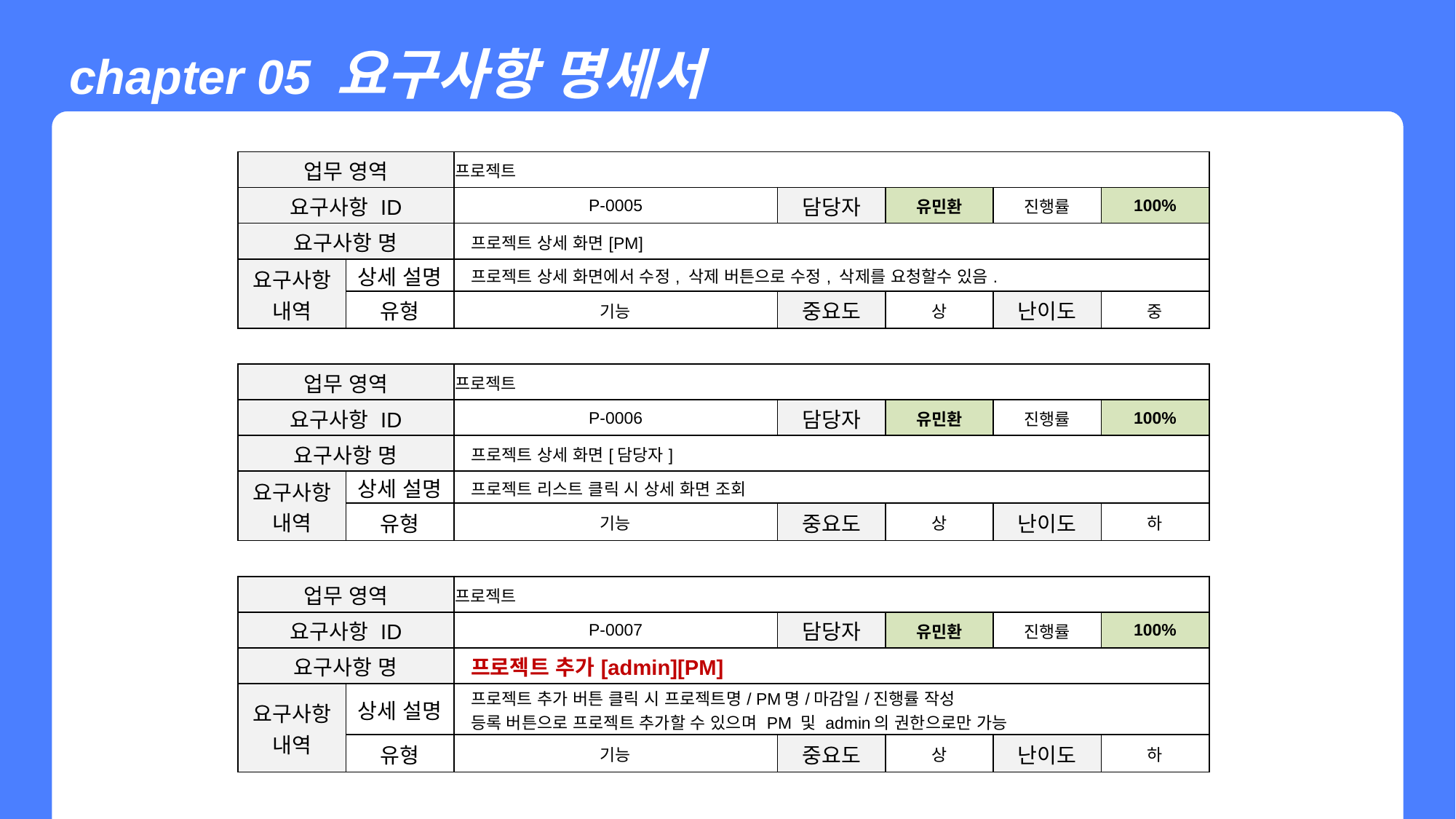

chapter 05 요구사항 명세서
| 업무 영역 |  | 프로젝트 |  |  |  |  |  |  |
| --- | --- | --- | --- | --- | --- | --- | --- | --- |
| 요구사항 ID |  | P-0005 |  |  | 담당자 | 유민환 | 진행률 | 100% |
| 요구사항 명 |  | 프로젝트 상세 화면[PM] |  |  |  |  |  |  |
| 요구사항 내역 | 상세 설명 | 프로젝트 상세 화면에서 수정, 삭제 버튼으로 수정, 삭제를 요청할수 있음. |  |  |  |  |  |  |
|  | 유형 | 기능 |  |  | 중요도 | 상 | 난이도 | 중 |
|  |  |  |  |  |  |  |  |  |
| 업무 영역 |  | 프로젝트 |  |  |  |  |  |  |
| 요구사항 ID |  | P-0006 |  |  | 담당자 | 유민환 | 진행률 | 100% |
| 요구사항 명 |  | 프로젝트 상세 화면[담당자] |  |  |  |  |  |  |
| 요구사항 내역 | 상세 설명 | 프로젝트 리스트 클릭 시 상세 화면 조회 |  |  |  |  |  |  |
|  | 유형 | 기능 |  |  | 중요도 | 상 | 난이도 | 하 |
|  |  |  |  |  |  |  |  |  |
| 업무 영역 |  | 프로젝트 |  |  |  |  |  |  |
| 요구사항 ID |  | P-0007 |  |  | 담당자 | 유민환 | 진행률 | 100% |
| 요구사항 명 |  | 프로젝트 추가[admin][PM] |  |  |  |  |  |  |
| 요구사항 내역 | 상세 설명 | 프로젝트 추가 버튼 클릭 시 프로젝트명/ PM명/마감일/진행률 작성 등록 버튼으로 프로젝트 추가할 수 있으며 PM 및 admin의 권한으로만 가능 |  |  |  |  |  |  |
|  | 유형 | 기능 |  |  | 중요도 | 상 | 난이도 | 하 |